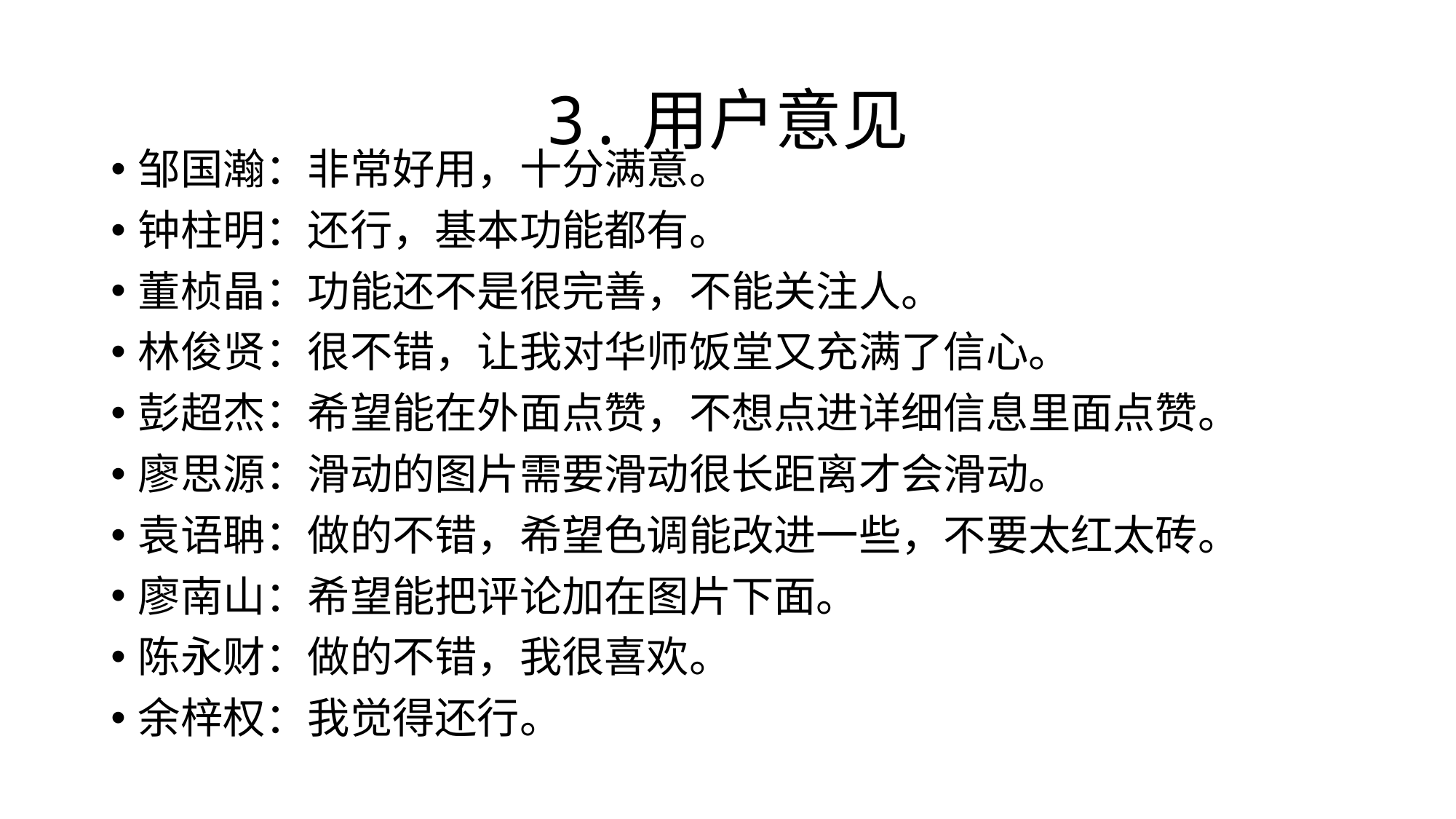

# 3.用户意见
邹国瀚：非常好用，十分满意。
钟柱明：还行，基本功能都有。
董桢晶：功能还不是很完善，不能关注人。
林俊贤：很不错，让我对华师饭堂又充满了信心。
彭超杰：希望能在外面点赞，不想点进详细信息里面点赞。
廖思源：滑动的图片需要滑动很长距离才会滑动。
袁语聃：做的不错，希望色调能改进一些，不要太红太砖。
廖南山：希望能把评论加在图片下面。
陈永财：做的不错，我很喜欢。
余梓权：我觉得还行。